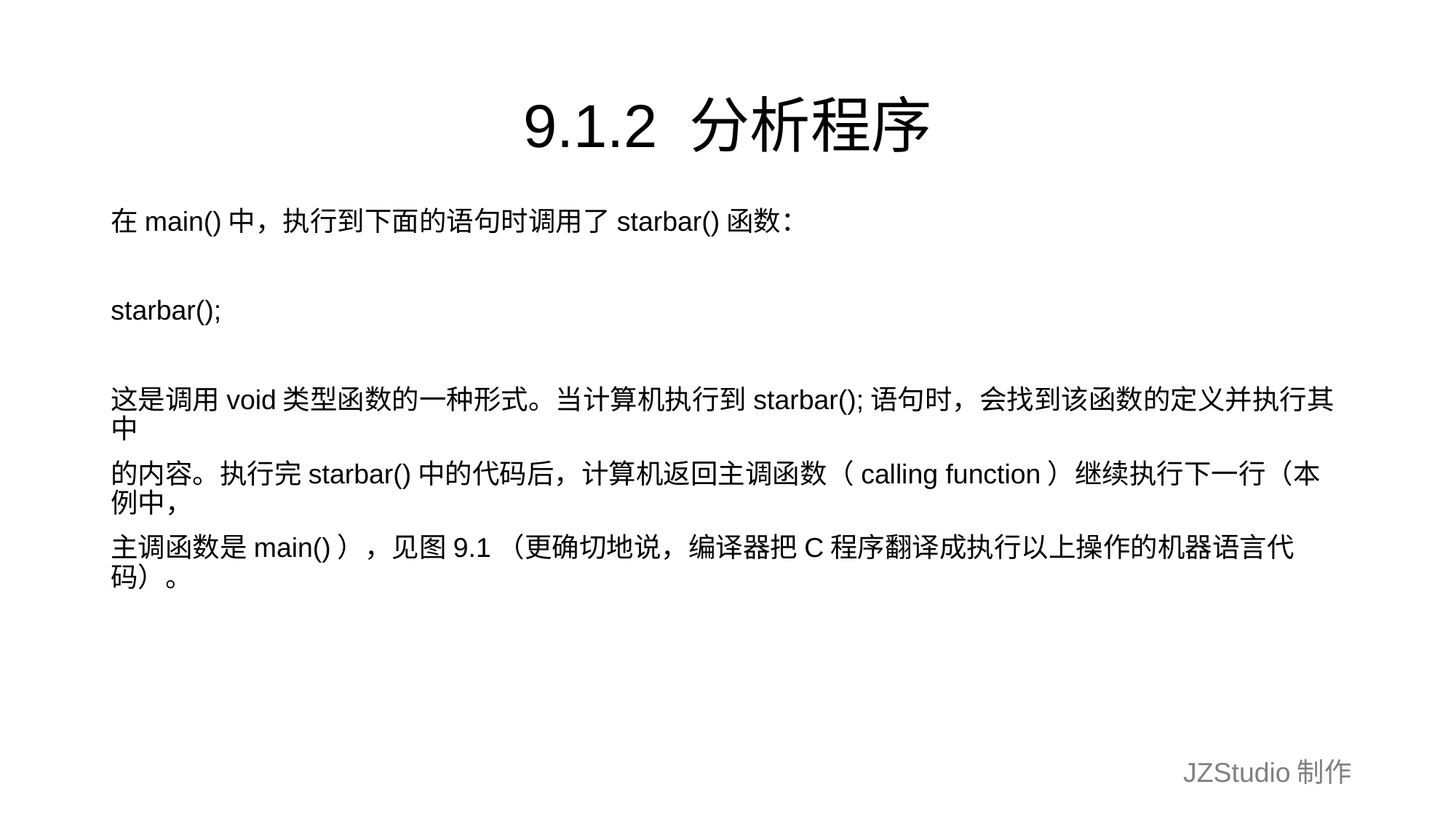

# 9.1.2 分析程序
在main()中，执行到下面的语句时调用了starbar()函数：

starbar();

这是调用void类型函数的一种形式。当计算机执行到starbar();语句时，会找到该函数的定义并执行其中
的内容。执行完starbar()中的代码后，计算机返回主调函数（calling function）继续执行下一行（本例中，
主调函数是main()），见图9.1（更确切地说，编译器把C程序翻译成执行以上操作的机器语言代码）。